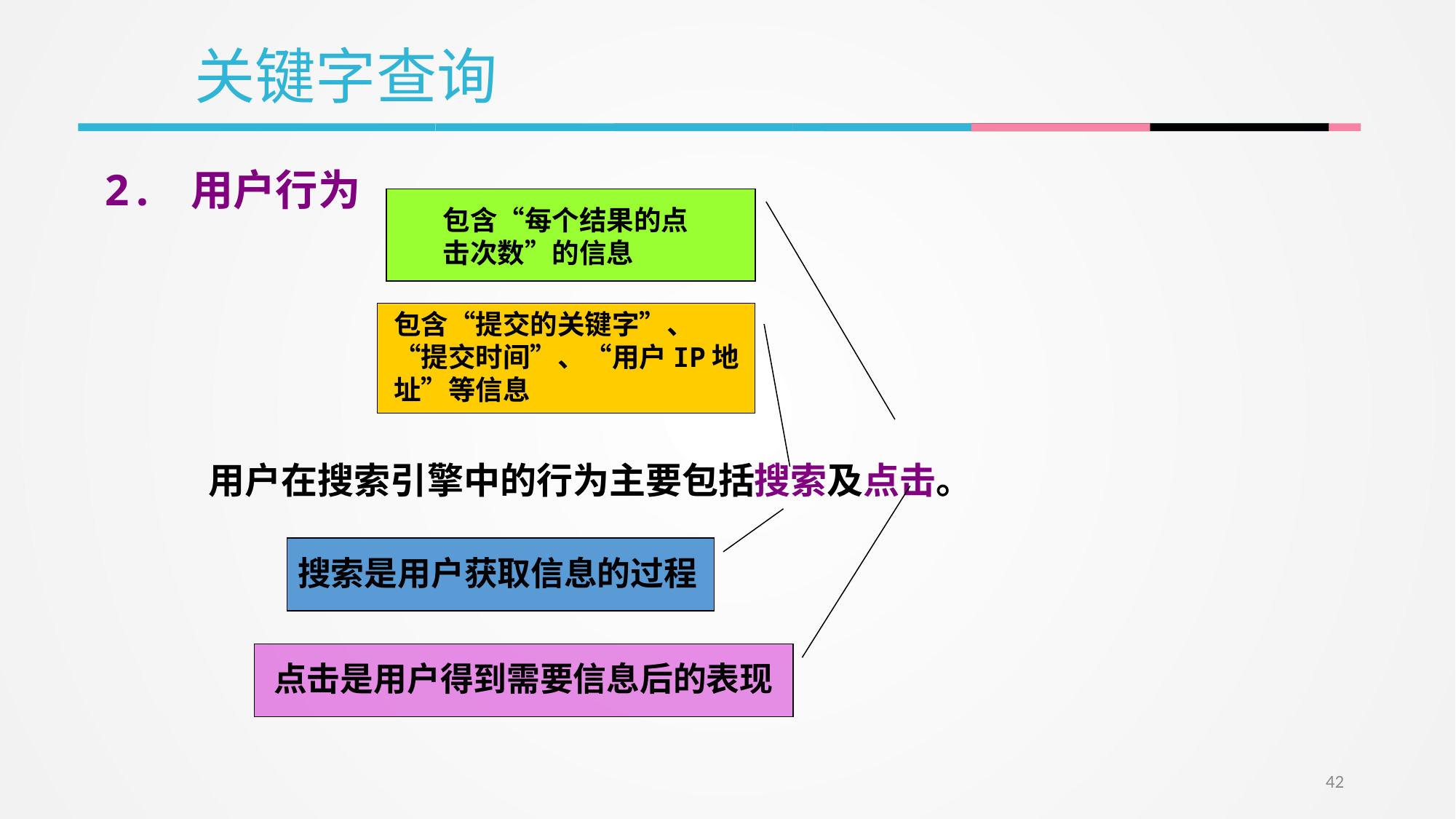

关键字查询

2. 用户行为

包含“每个结果的点击次数”的信息
包含“提交的关键字”、“提交时间”、“用户IP地址”等信息

        用户在搜索引擎中的行为主要包括搜索及点击。

搜索是用户获取信息的过程

点击是用户得到需要信息后的表现
42